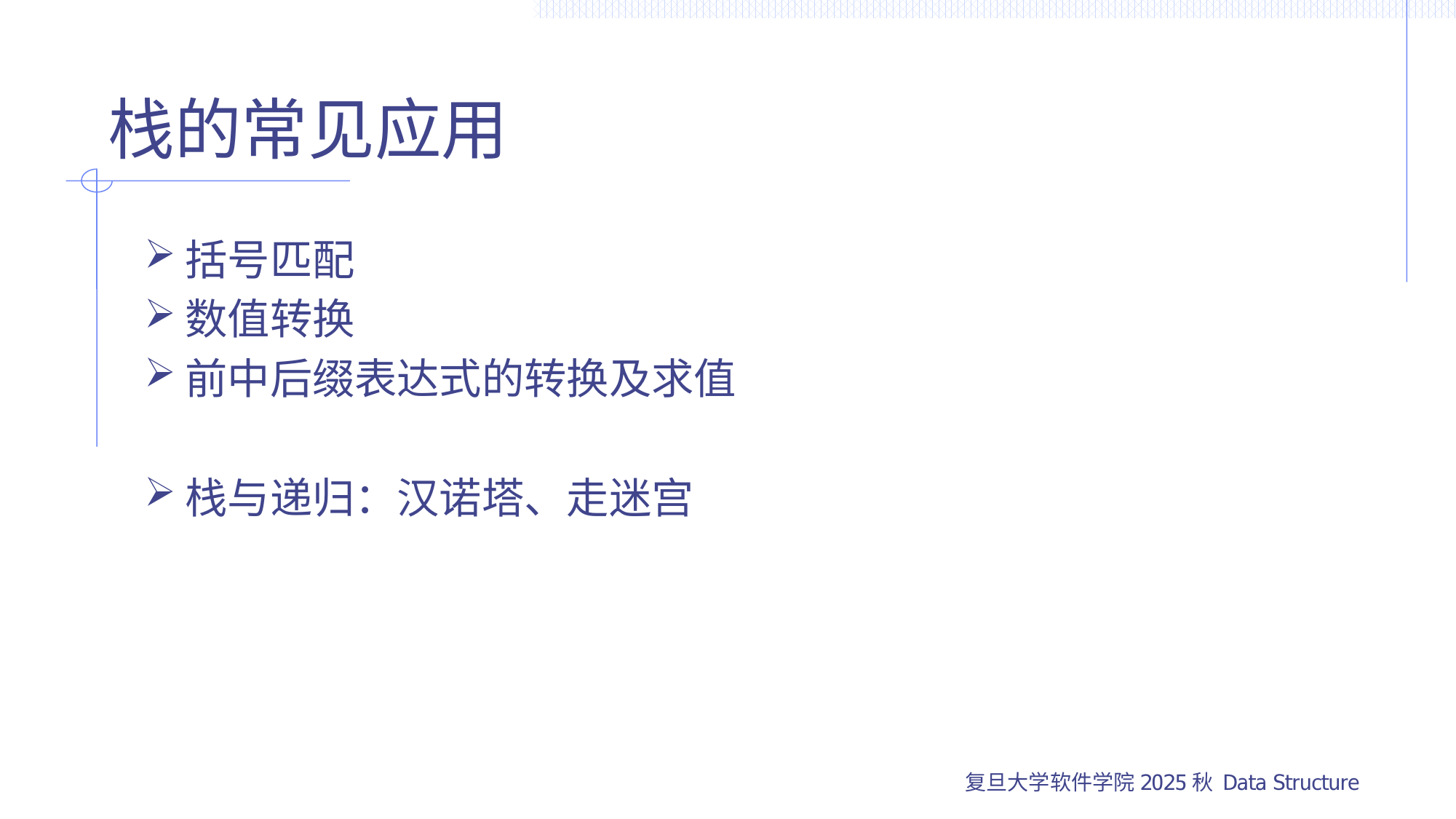

# 栈的常见应用
括号匹配
数值转换
前中后缀表达式的转换及求值

栈与递归：汉诺塔、走迷宫